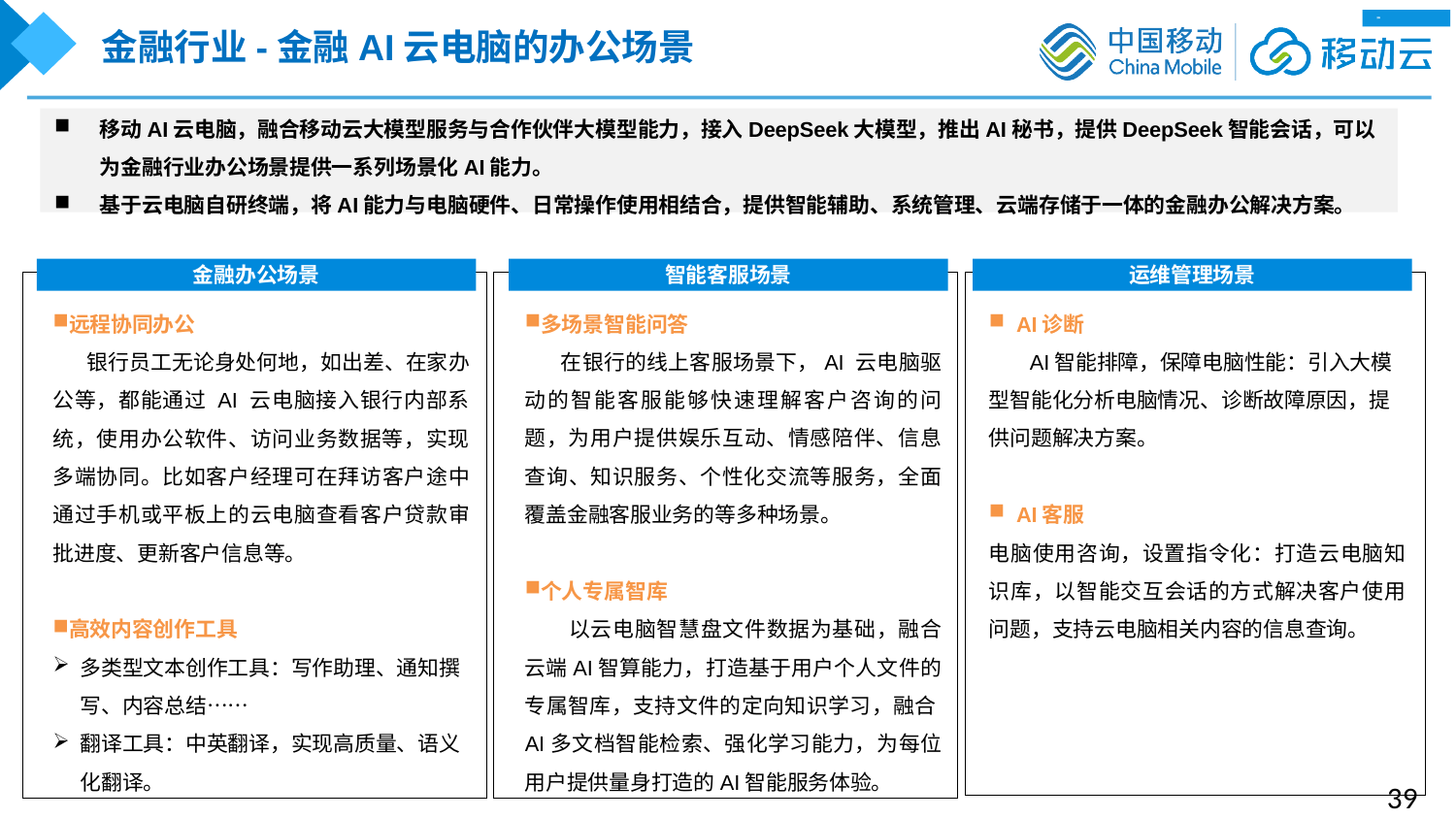

金融
金融行业-金融AI云电脑的办公场景

移动AI云电脑，融合移动云大模型服务与合作伙伴大模型能力，接入DeepSeek大模型，推出AI秘书，提供DeepSeek智能会话，可以为金融行业办公场景提供一系列场景化AI能力。
基于云电脑自研终端，将AI能力与电脑硬件、日常操作使用相结合，提供智能辅助、系统管理、云端存储于⼀体的金融办公解决⽅案。
金融办公场景
智能客服场景
运维管理场景
远程协同办公
      银行员工无论身处何地，如出差、在家办公等，都能通过 AI 云电脑接入银行内部系统，使用办公软件、访问业务数据等，实现多端协同。比如客户经理可在拜访客户途中通过手机或平板上的云电脑查看客户贷款审批进度、更新客户信息等。

高效内容创作工具
多类型文本创作工具：写作助理、通知撰写、内容总结……
翻译工具：中英翻译，实现高质量、语义化翻译。

多场景智能问答
      在银行的线上客服场景下，AI 云电脑驱动的智能客服能够快速理解客户咨询的问题，为用户提供娱乐互动、情感陪伴、信息查询、知识服务、个性化交流等服务，全面覆盖金融客服业务的等多种场景。

个人专属智库
       以云电脑智慧盘文件数据为基础，融合云端AI智算能力，打造基于用户个人文件的专属智库，支持文件的定向知识学习，融合AI多文档智能检索、强化学习能力，为每位用户提供量身打造的AI智能服务体验。

AI诊断
       AI智能排障，保障电脑性能：引入大模型智能化分析电脑情况、诊断故障原因，提供问题解决方案。

AI客服
电脑使用咨询，设置指令化：打造云电脑知识库，以智能交互会话的方式解决客户使用问题，支持云电脑相关内容的信息查询。